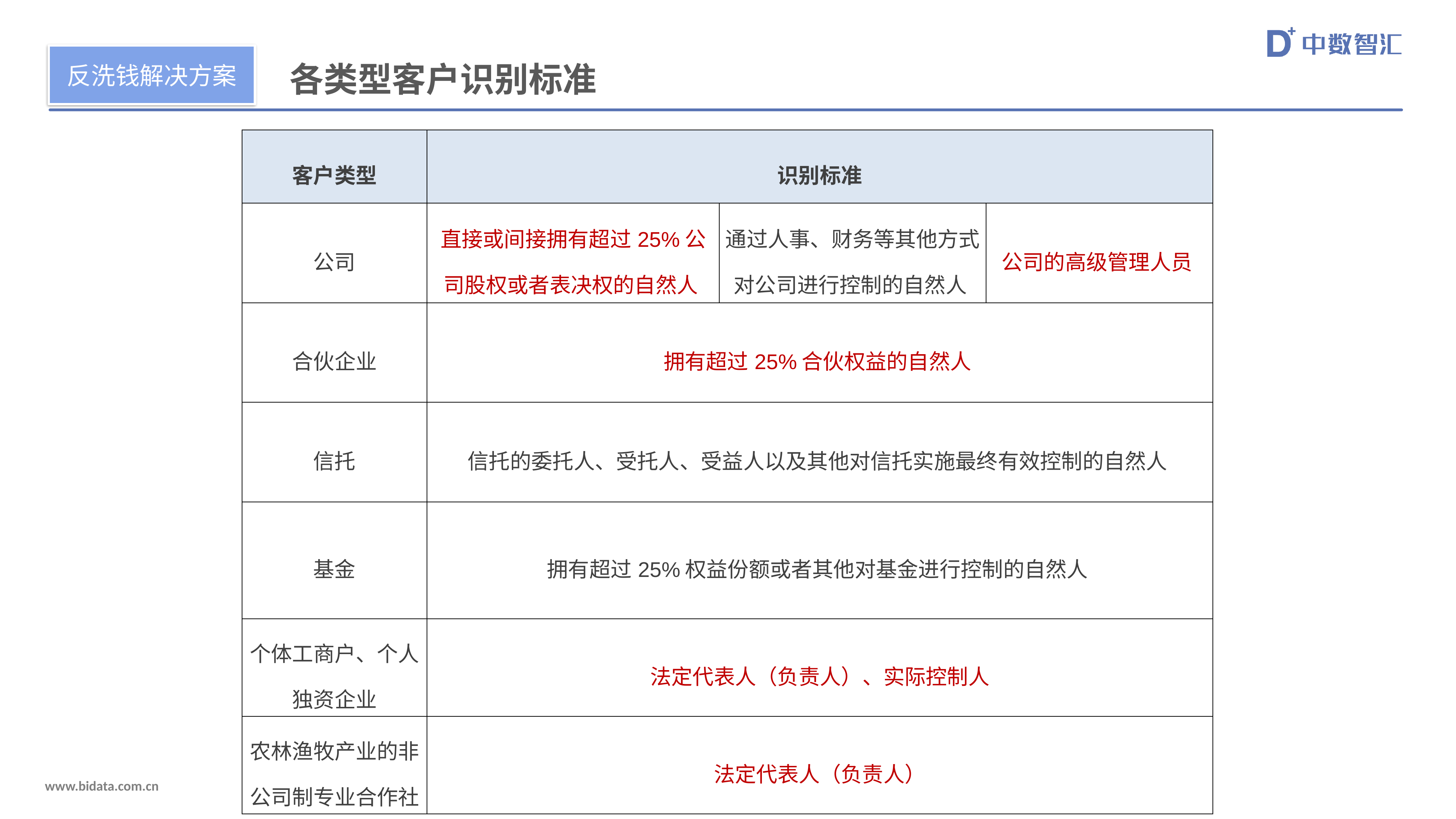

反洗钱解决方案
各类型客户识别标准
| 客户类型 | 识别标准 |  |  |
| --- | --- | --- | --- |
| 公司 | 直接或间接拥有超过25%公司股权或者表决权的自然人 | 通过人事、财务等其他方式对公司进行控制的自然人 | 公司的高级管理人员 |
| 合伙企业 | 拥有超过25%合伙权益的自然人 |  |  |
| 信托 | 信托的委托人、受托人、受益人以及其他对信托实施最终有效控制的自然人 |  |  |
| 基金 | 拥有超过25%权益份额或者其他对基金进行控制的自然人 |  |  |
| 个体工商户、个人独资企业 | 法定代表人（负责人）、实际控制人 |  |  |
| 农林渔牧产业的非公司制专业合作社 | 法定代表人（负责人） |  |  |